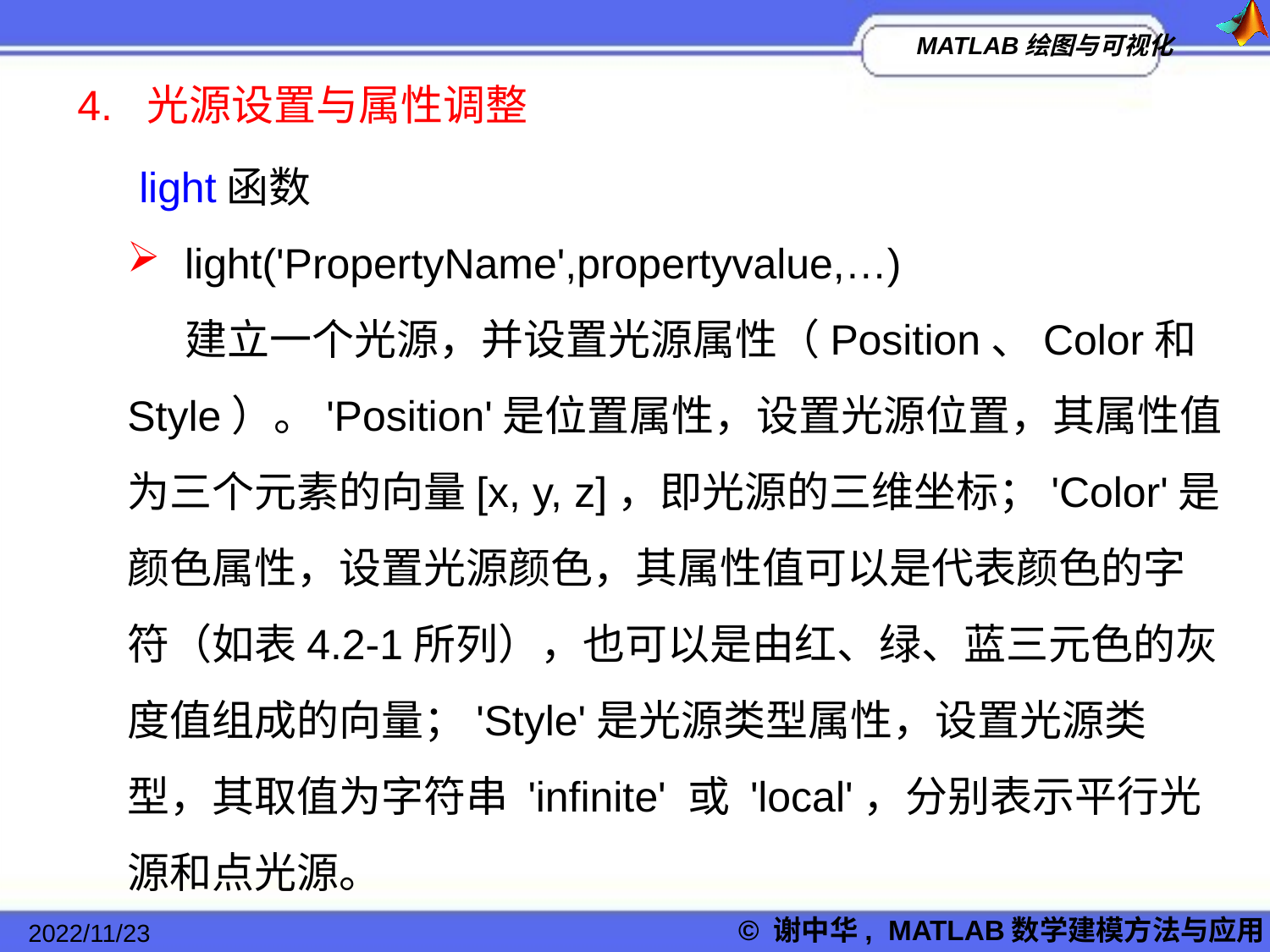

4.  光源设置与属性调整
 light函数
  light('PropertyName',propertyvalue,…)
     建立一个光源，并设置光源属性（Position、Color和Style）。'Position'是位置属性，设置光源位置，其属性值为三个元素的向量[x, y, z]，即光源的三维坐标；'Color'是颜色属性，设置光源颜色，其属性值可以是代表颜色的字符（如表4.2-1所列），也可以是由红、绿、蓝三元色的灰度值组成的向量；'Style'是光源类型属性，设置光源类型，其取值为字符串 'infinite' 或 'local'，分别表示平行光源和点光源。
2022/11/23
© 谢中华,  MATLAB数学建模方法与应用